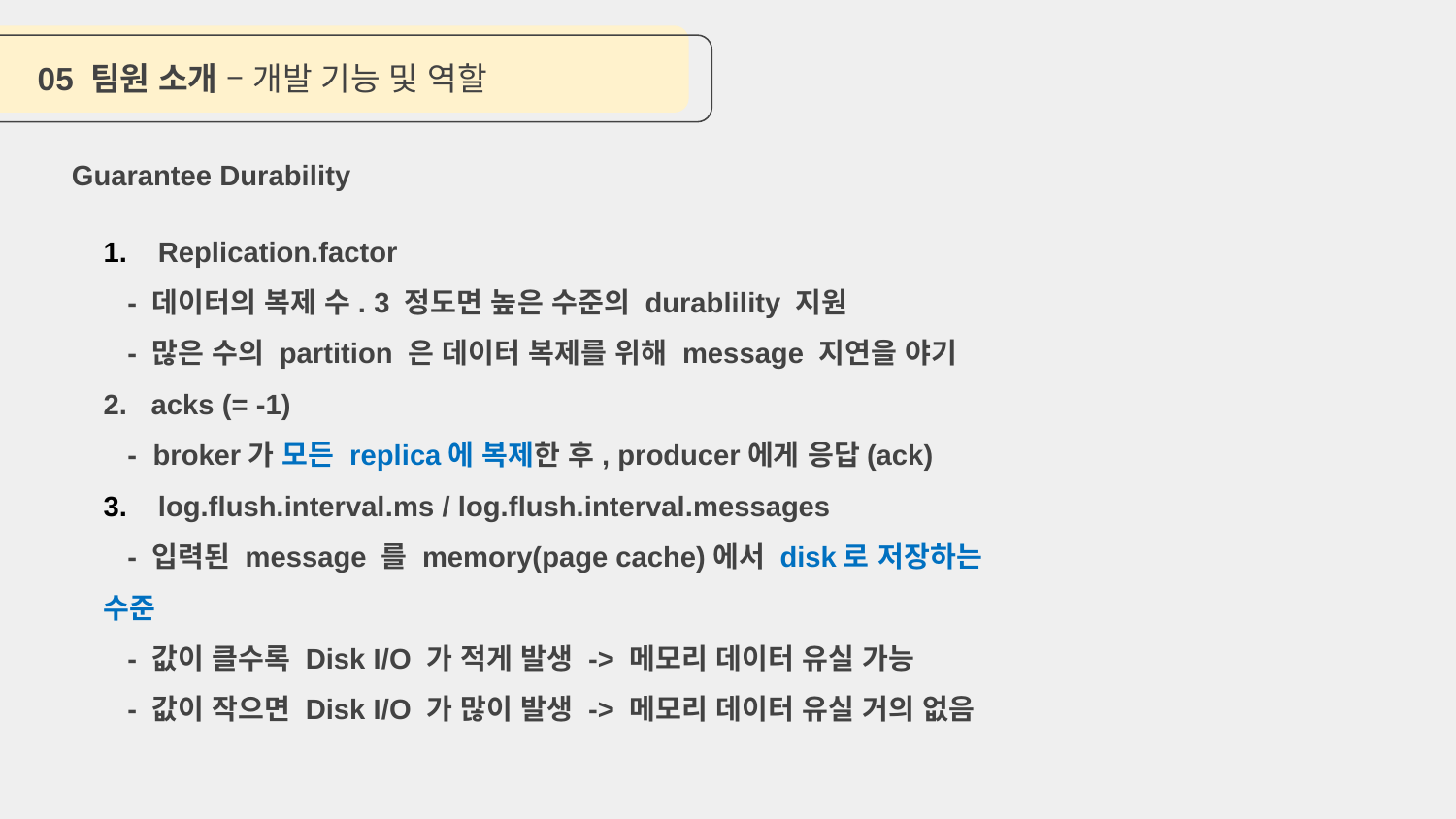

05 팀원 소개 – 개발 기능 및 역할
Guarantee Durability

Replication.factor
   - 데이터의 복제 수. 3 정도면 높은 수준의 durablility 지원
   - 많은 수의 partition 은 데이터 복제를 위해 message 지연을 야기
2.   acks (= -1)
   -  broker가 모든 replica에 복제한 후, producer에게 응답(ack)
log.flush.interval.ms / log.flush.interval.messages
   - 입력된 message 를 memory(page cache)에서 disk로 저장하는 수준
   - 값이 클수록 Disk I/O 가 적게 발생 -> 메모리 데이터 유실 가능
   - 값이 작으면 Disk I/O 가 많이 발생 -> 메모리 데이터 유실 거의 없음